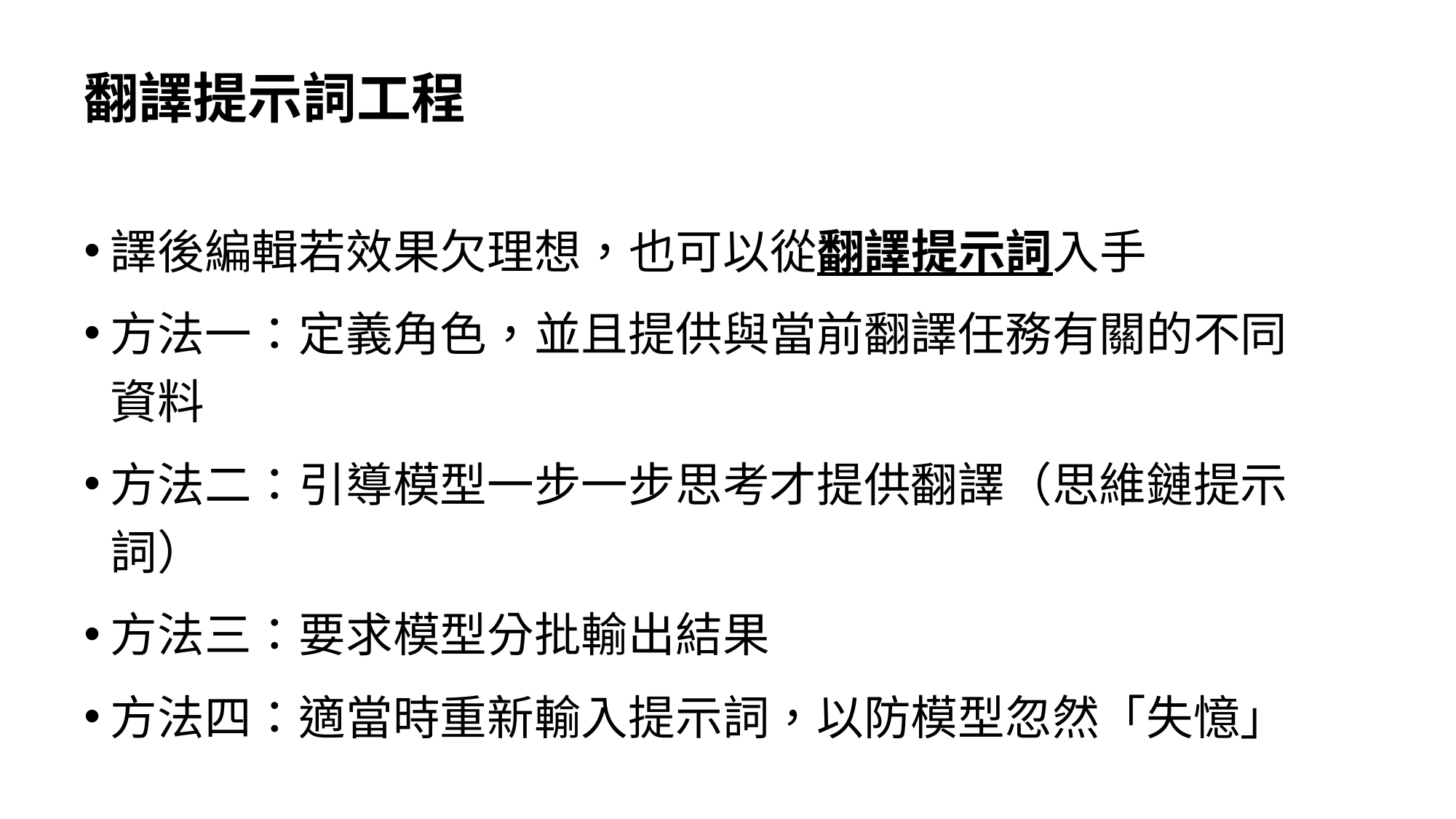

# 翻譯提示詞工程
譯後編輯若效果欠理想，也可以從翻譯提示詞入手
方法一：定義角色，並且提供與當前翻譯任務有關的不同資料
方法二：引導模型一步一步思考才提供翻譯（思維鏈提示詞）
方法三：要求模型分批輸出結果
方法四：適當時重新輸入提示詞，以防模型忽然「失憶」